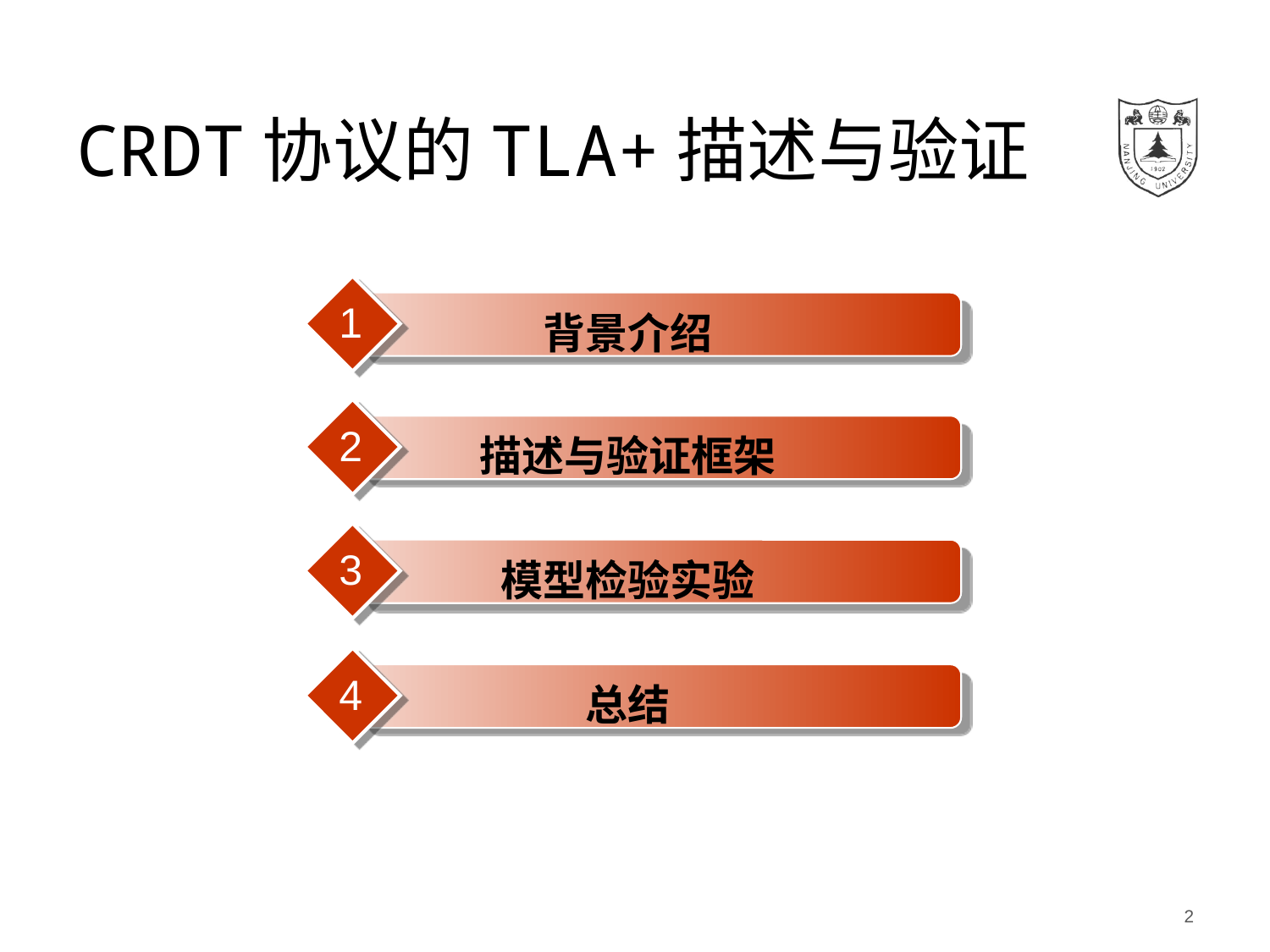

# CRDT协议的TLA+描述与验证

1

背景介绍

2

描述与验证框架

3

模型检验实验

4

总结

2